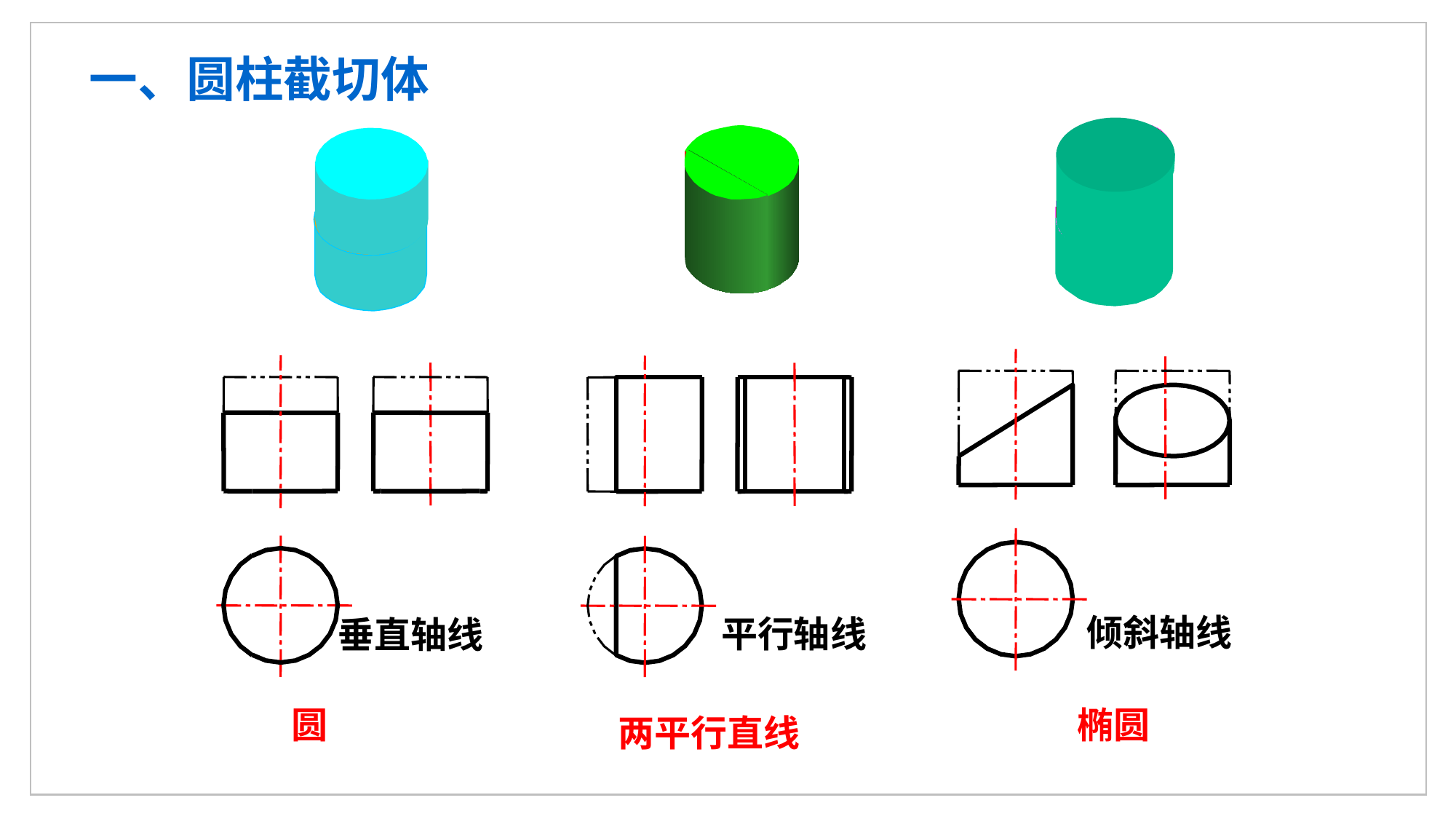

一、圆柱截切体

倾斜轴线
椭圆

垂直轴线
圆

平行轴线
两平行直线